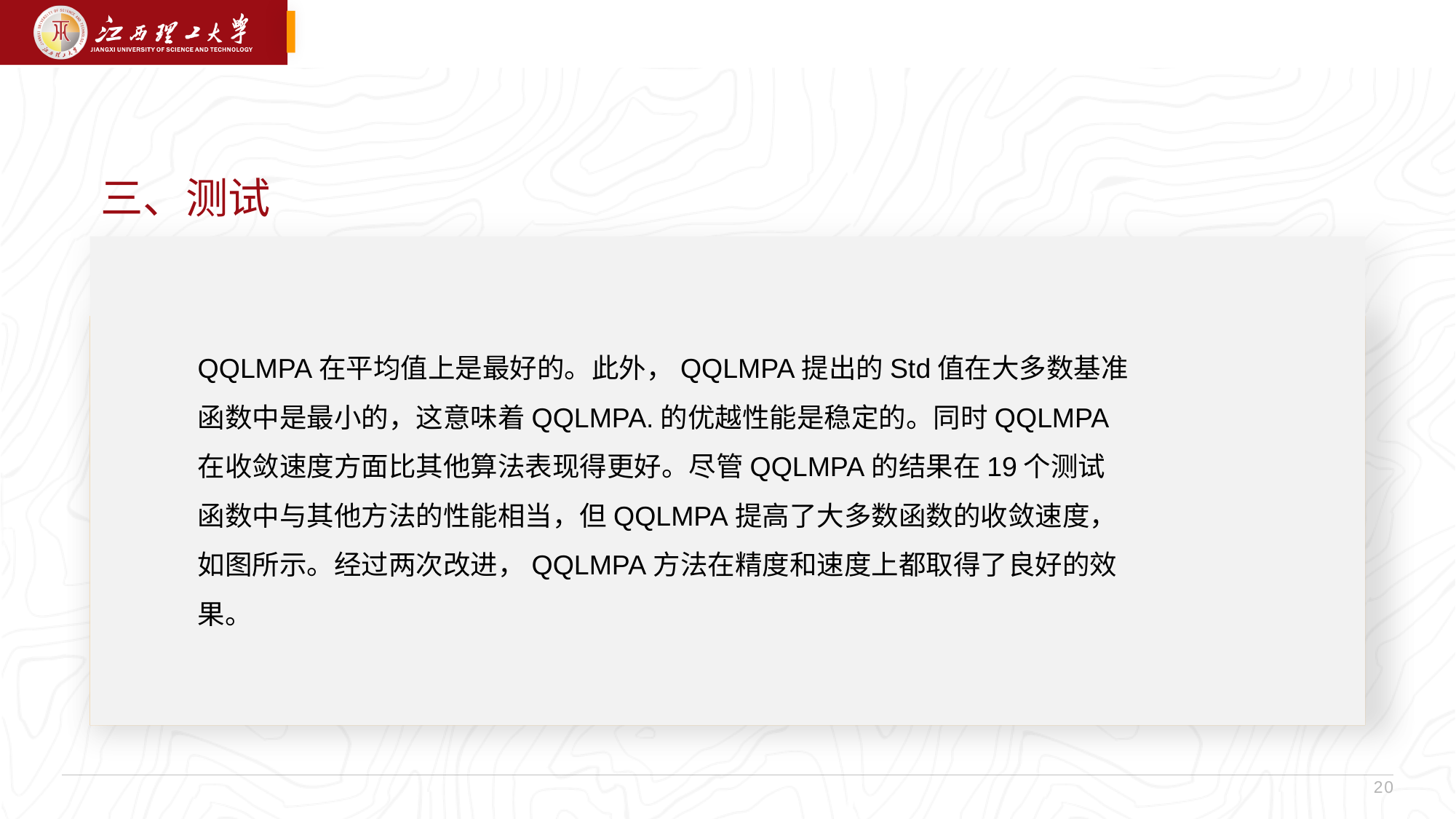

三、测试

QQLMPA在平均值上是最好的。此外，QQLMPA提出的Std值在大多数基准函数中是最小的，这意味着QQLMPA.的优越性能是稳定的。同时QQLMPA在收敛速度方面比其他算法表现得更好。尽管QQLMPA的结果在19个测试函数中与其他方法的性能相当，但QQLMPA提高了大多数函数的收敛速度，如图所示。经过两次改进，QQLMPA方法在精度和速度上都取得了良好的效果。
   20